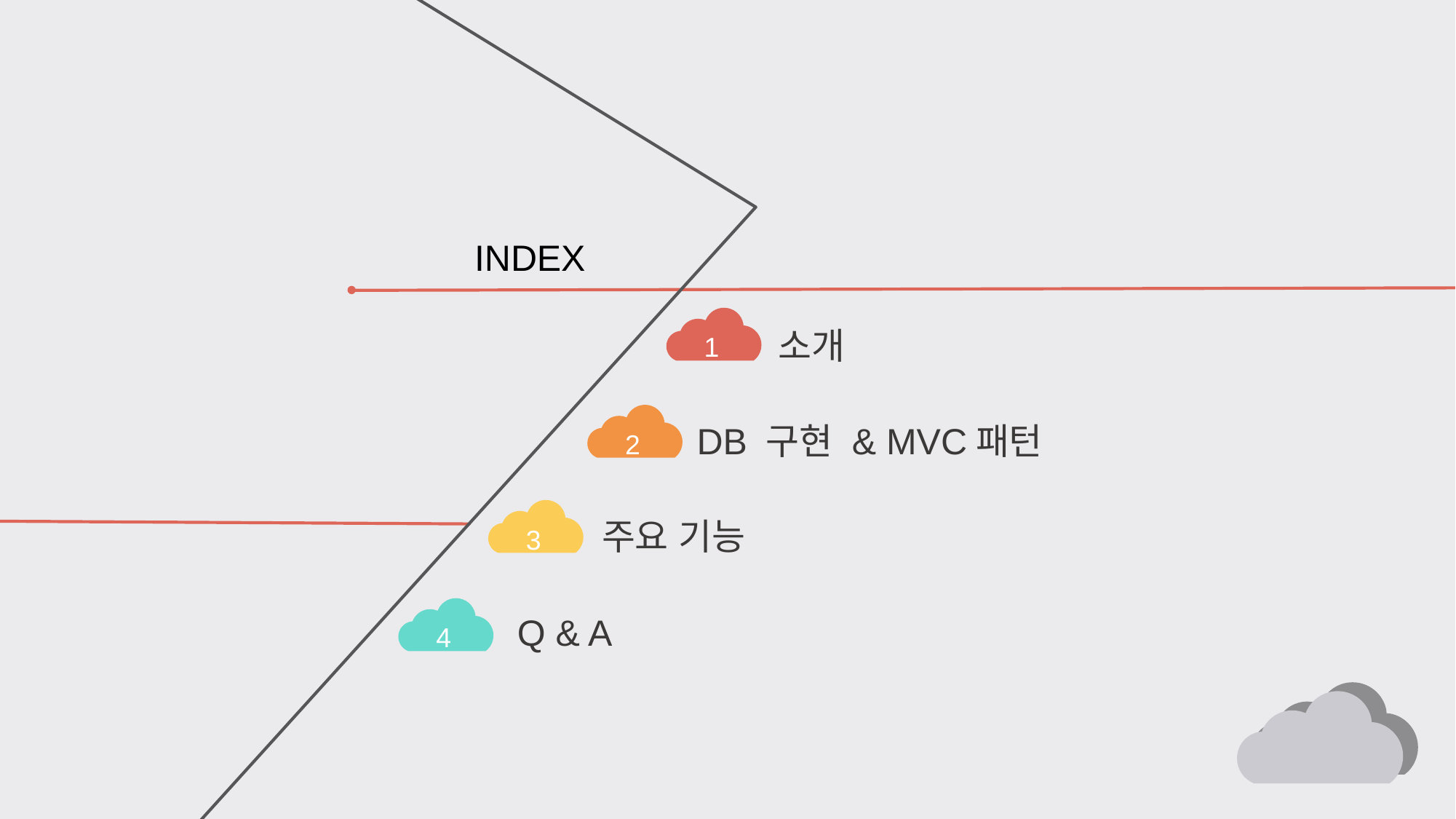

INDEX

1
소개

2
DB 구현 & MVC패턴

3
주요 기능

4
Q & A